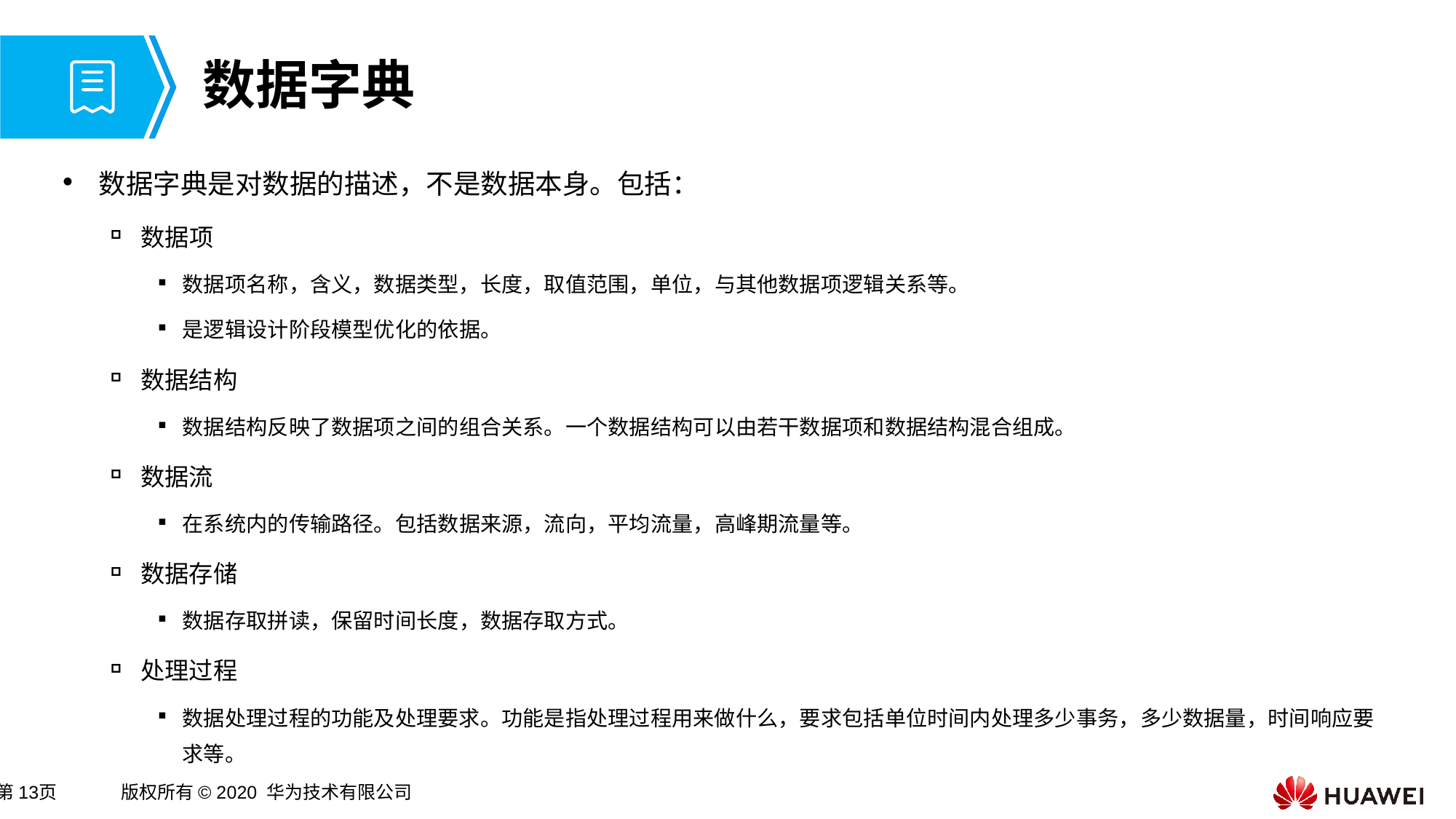

# 数据字典
数据字典是对数据的描述，不是数据本身。包括：
数据项
数据项名称，含义，数据类型，长度，取值范围，单位，与其他数据项逻辑关系等。
是逻辑设计阶段模型优化的依据。
数据结构
数据结构反映了数据项之间的组合关系。一个数据结构可以由若干数据项和数据结构混合组成。
数据流
在系统内的传输路径。包括数据来源，流向，平均流量，高峰期流量等。
数据存储
数据存取拼读，保留时间长度，数据存取方式。
处理过程
数据处理过程的功能及处理要求。功能是指处理过程用来做什么，要求包括单位时间内处理多少事务，多少数据量，时间响应要求等。